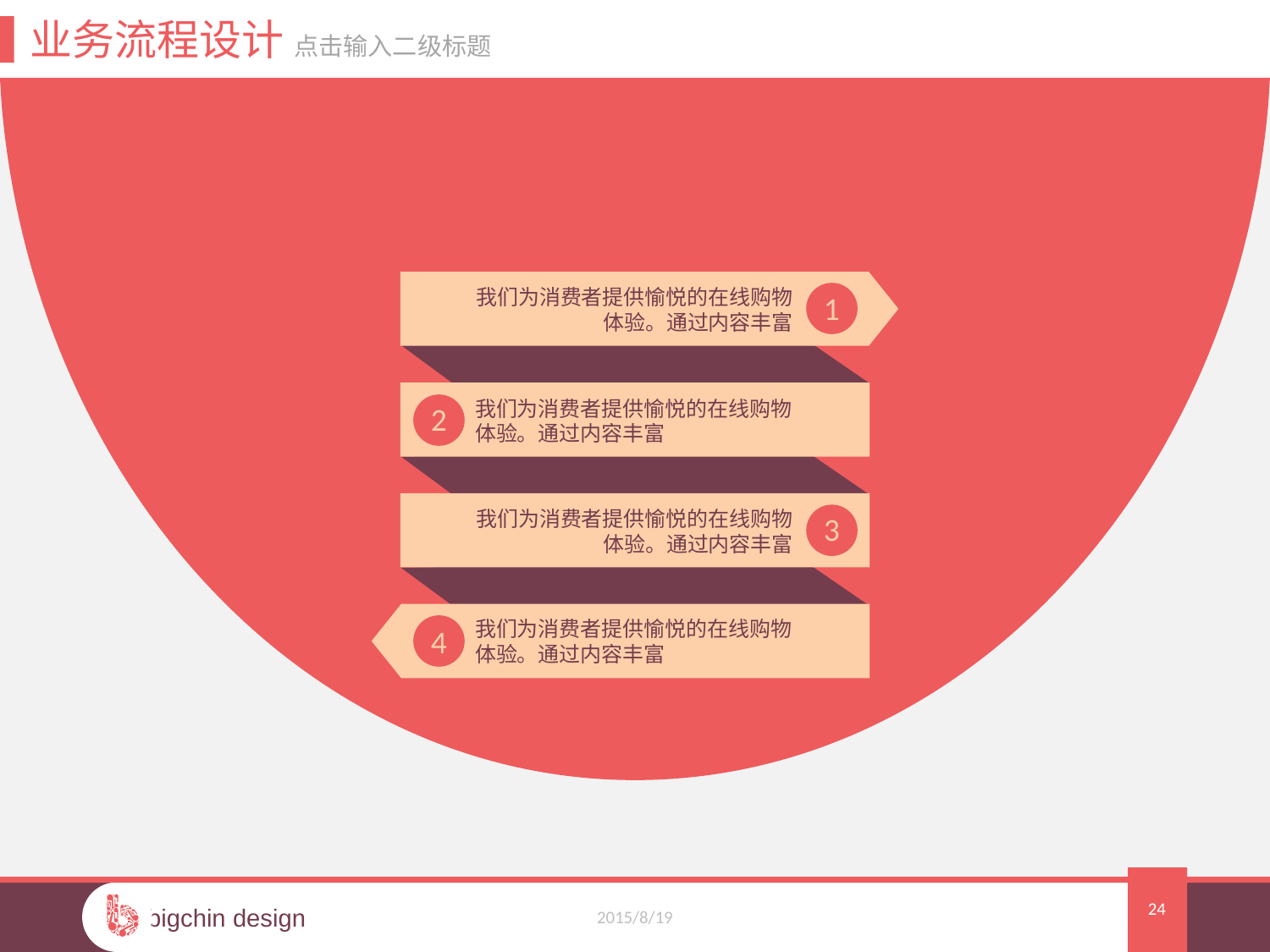

业务流程设计 点击输入二级标题

我们为消费者提供愉悦的在线购物体验。通过内容丰富
1

我们为消费者提供愉悦的在线购物体验。通过内容丰富
2

我们为消费者提供愉悦的在线购物体验。通过内容丰富
3

我们为消费者提供愉悦的在线购物体验。通过内容丰富

4
24
2015/8/19